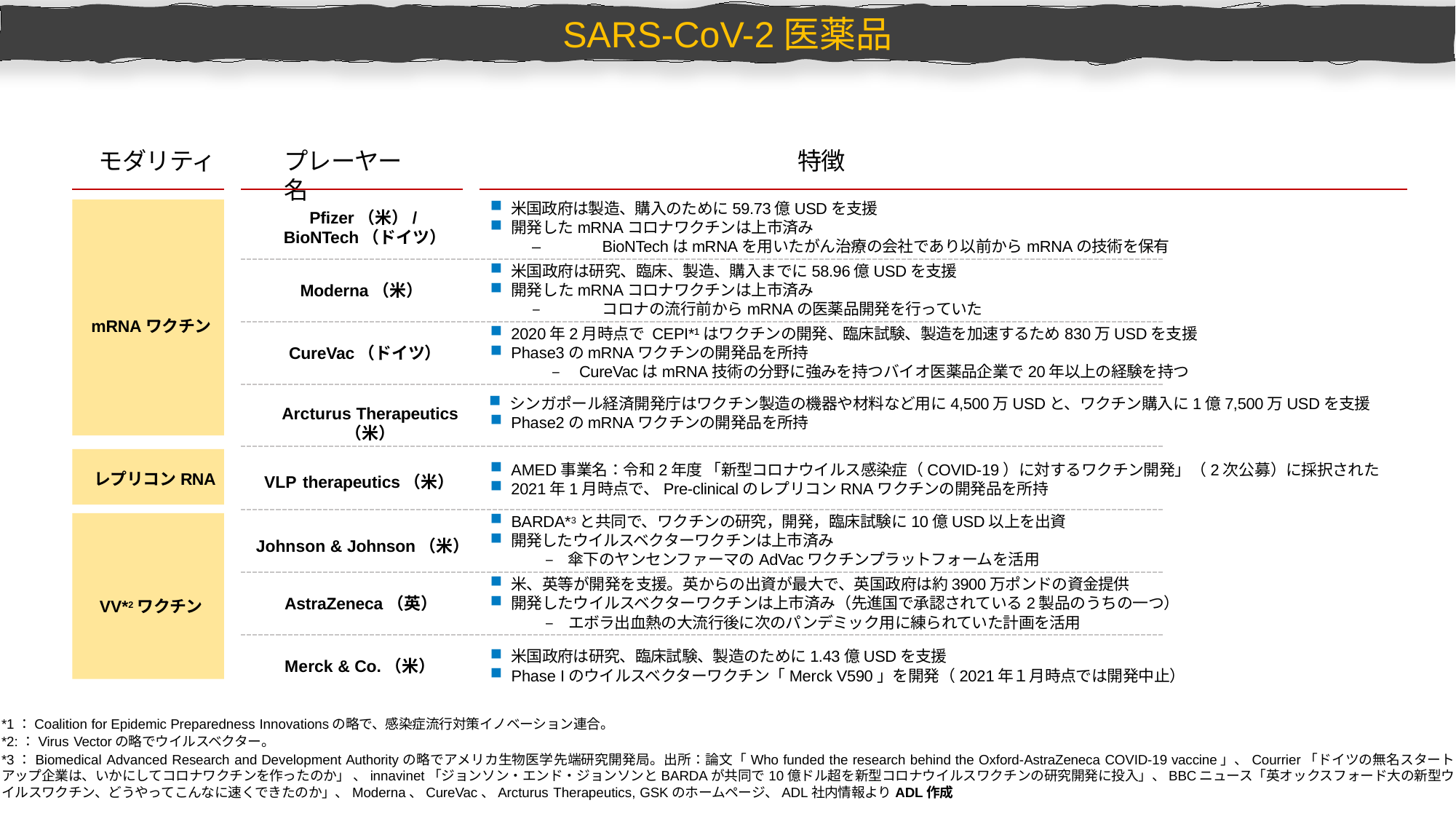

SARS-CoV-2医薬品
モダリティ
プレーヤー名
特徴

米国政府は製造、購入のために59.73億USDを支援
開発したmRNAコロナワクチンは上市済み
‒	BioNTechはmRNAを用いたがん治療の会社であり以前からmRNAの技術を保有

mRNAワクチン

Pfizer（米）/ BioNTech（ドイツ）

米国政府は研究、臨床、製造、購入までに58.96億USDを支援
開発したmRNAコロナワクチンは上市済み
‒	コロナの流行前からmRNAの医薬品開発を行っていた
Moderna（米）

2020年2月時点で CEPI*¹はワクチンの開発、臨床試験、製造を加速するため830万USDを支援
Phase3のmRNAワクチンの開発品を所持
　　　　 ‒　CureVacはmRNA技術の分野に強みを持つバイオ医薬品企業で20年以上の経験を持つ

シンガポール経済開発庁はワクチン製造の機器や材料など用に4,500万USDと、ワクチン購入に1億7,500万USDを支援
Phase2のmRNAワクチンの開発品を所持
CureVac（ドイツ）

Arcturus Therapeutics
（米）

レプリコンRNA

AMED事業名：令和2年度 「新型コロナウイルス感染症（COVID-19）に対するワクチン開発」（2次公募）に採択された
2021年1月時点で、Pre-clinicalのレプリコンRNAワクチンの開発品を所持
VLP therapeutics（米）

BARDA*3と共同で、ワクチンの研究，開発，臨床試験に10億USD以上を出資
開発したウイルスベクターワクチンは上市済み
‒  傘下のヤンセンファーマのAdVacワクチンプラットフォームを活用

VV*2ワクチン

Johnson & Johnson（米）

米、英等が開発を支援。英からの出資が最大で、英国政府は約3900万ポンドの資金提供
開発したウイルスベクターワクチンは上市済み（先進国で承認されている2製品のうちの一つ）
‒ エボラ出血熱の大流行後に次のパンデミック用に練られていた計画を活用
AstraZeneca（英）

米国政府は研究、臨床試験、製造のために1.43億USDを支援
Phase Iのウイルスベクターワクチン「Merck V590」を開発（2021年１月時点では開発中止）
Merck & Co.（米）
*1：Coalition for Epidemic Preparedness Innovationsの略で、感染症流行対策イノベーション連合。
*2:：Virus Vectorの略でウイルスベクター。
*3：Biomedical Advanced Research and Development Authorityの略でアメリカ生物医学先端研究開発局。出所：論文「Who funded the research behind the Oxford-AstraZeneca COVID-19 vaccine」、Courrier「ドイツの無名スタートアップ企業は、いかにしてコロナワクチンを作ったのか」 、innavinet「ジョンソン・エンド・ジョンソンとBARDAが共同で10億ドル超を新型コロナウイルスワクチンの研究開発に投入」、BBCニュース「英オックスフォード大の新型ウイルスワクチン、どうやってこんなに速くできたのか」、Moderna、CureVac、Arcturus Therapeutics, GSKのホームページ、ADL社内情報よりADL作成